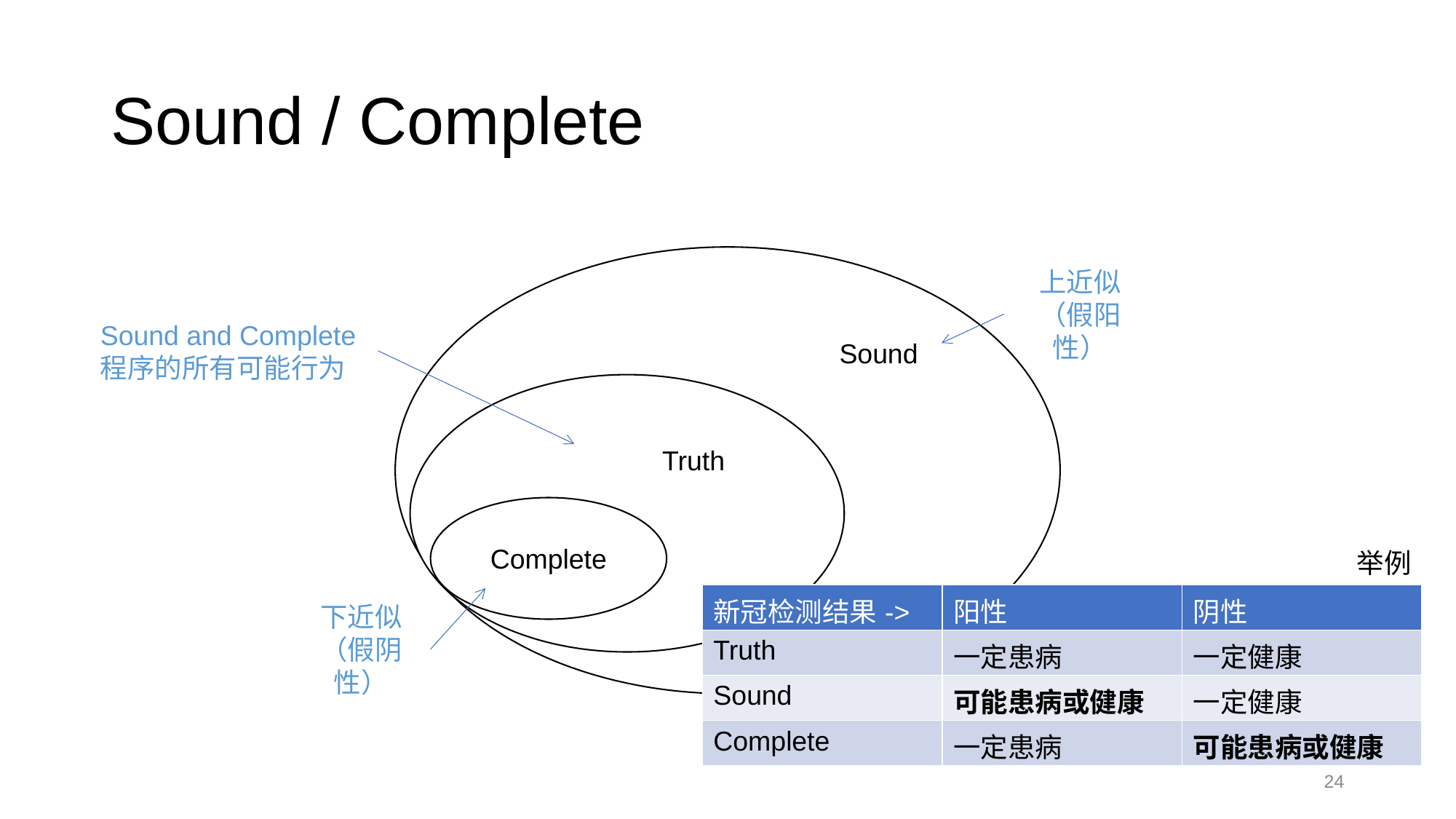

# Sound / Complete

上近似
（假阳性）
Sound and Complete
程序的所有可能行为
Sound

Truth

Complete
举例
| 新冠检测结果-> | 阳性 | 阴性 |
| --- | --- | --- |
| Truth | 一定患病 | 一定健康 |
| Sound | 可能患病或健康 | 一定健康 |
| Complete | 一定患病 | 可能患病或健康 |
下近似
（假阴性）
24